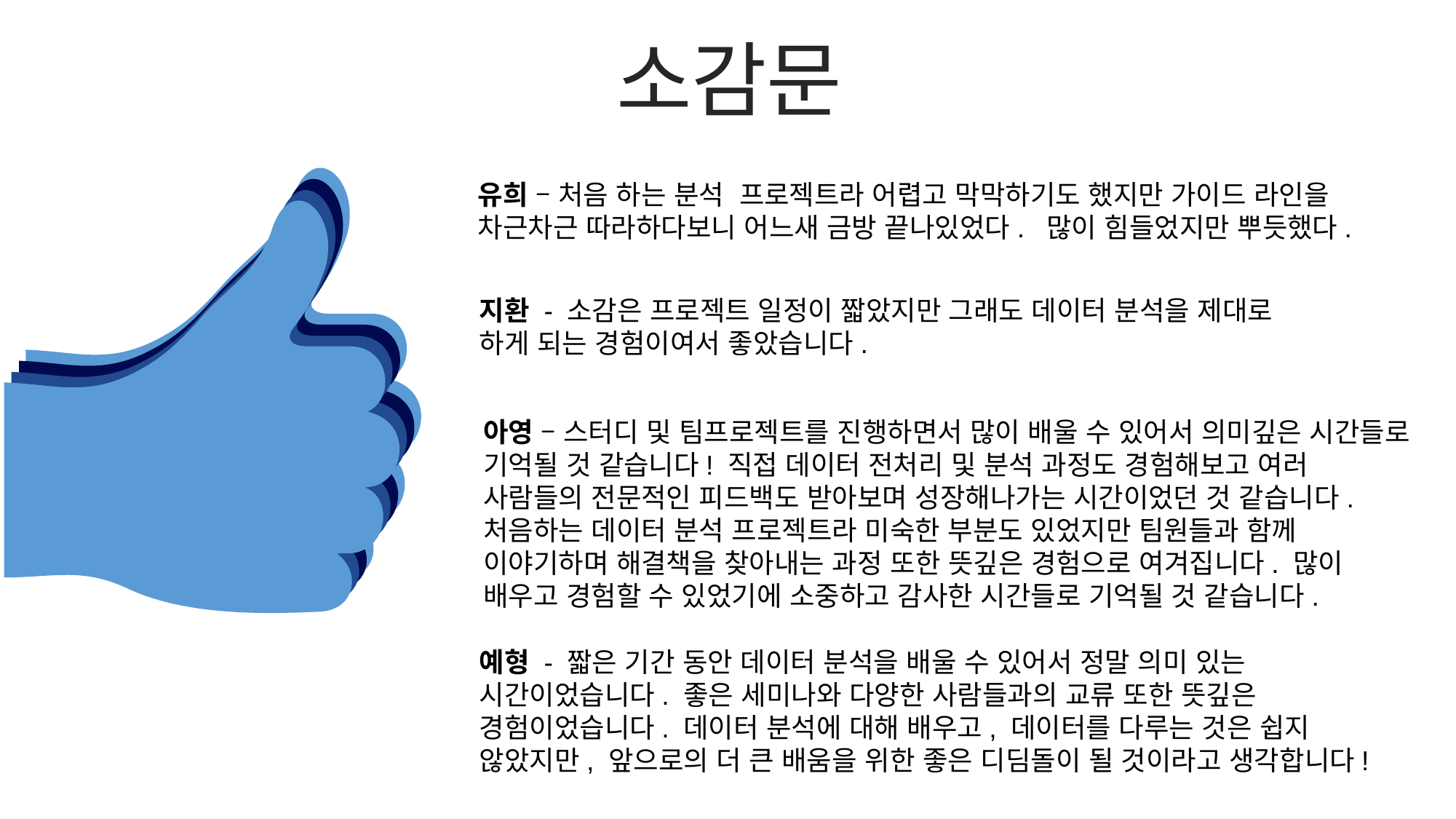

소감문

유희 – 처음 하는 분석  프로젝트라 어렵고 막막하기도 했지만 가이드 라인을 차근차근 따라하다보니 어느새 금방 끝나있었다.  많이 힘들었지만 뿌듯했다.
지환 - 소감은 프로젝트 일정이 짧았지만 그래도 데이터 분석을 제대로 하게 되는 경험이여서 좋았습니다.
아영 – 스터디 및 팀프로젝트를 진행하면서 많이 배울 수 있어서 의미깊은 시간들로 기억될 것 같습니다! 직접 데이터 전처리 및 분석 과정도 경험해보고 여러 사람들의 전문적인 피드백도 받아보며 성장해나가는 시간이었던 것 같습니다. 처음하는 데이터 분석 프로젝트라 미숙한 부분도 있었지만 팀원들과 함께 이야기하며 해결책을 찾아내는 과정 또한 뜻깊은 경험으로 여겨집니다. 많이 배우고 경험할 수 있었기에 소중하고 감사한 시간들로 기억될 것 같습니다.
예형 - 짧은 기간 동안 데이터 분석을 배울 수 있어서 정말 의미 있는 시간이었습니다. 좋은 세미나와 다양한 사람들과의 교류 또한 뜻깊은 경험이었습니다. 데이터 분석에 대해 배우고, 데이터를 다루는 것은 쉽지 않았지만, 앞으로의 더 큰 배움을 위한 좋은 디딤돌이 될 것이라고 생각합니다!